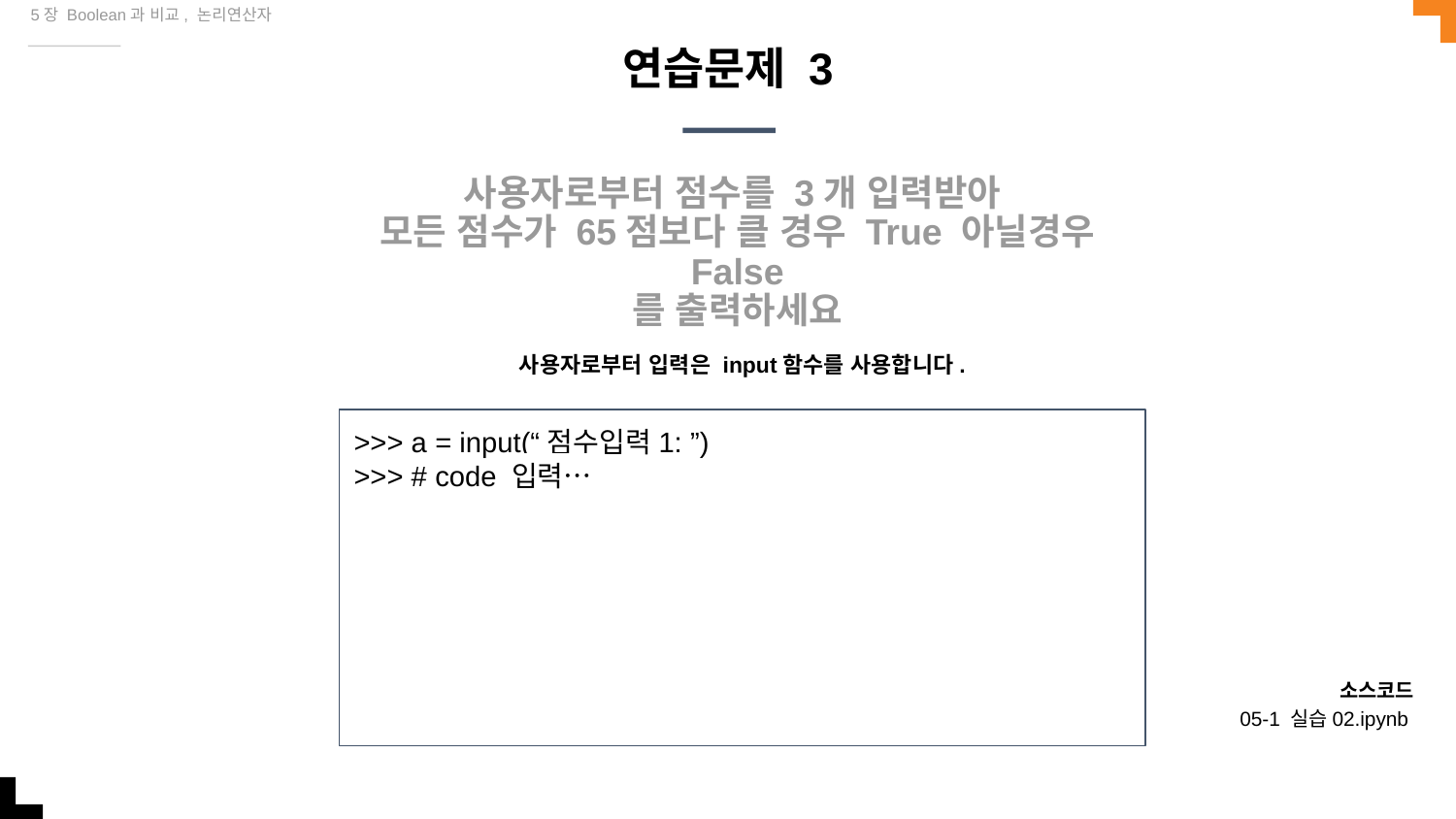

5장 Boolean과 비교, 논리연산자
# 연습문제 3
사용자로부터 점수를 3개 입력받아
모든 점수가 65점보다 클 경우 True 아닐경우 False
를 출력하세요
사용자로부터 입력은 input함수를 사용합니다.
>>> a = input(“점수입력1: ”)
>>> # code 입력…

소스코드
05-1 실습02.ipynb